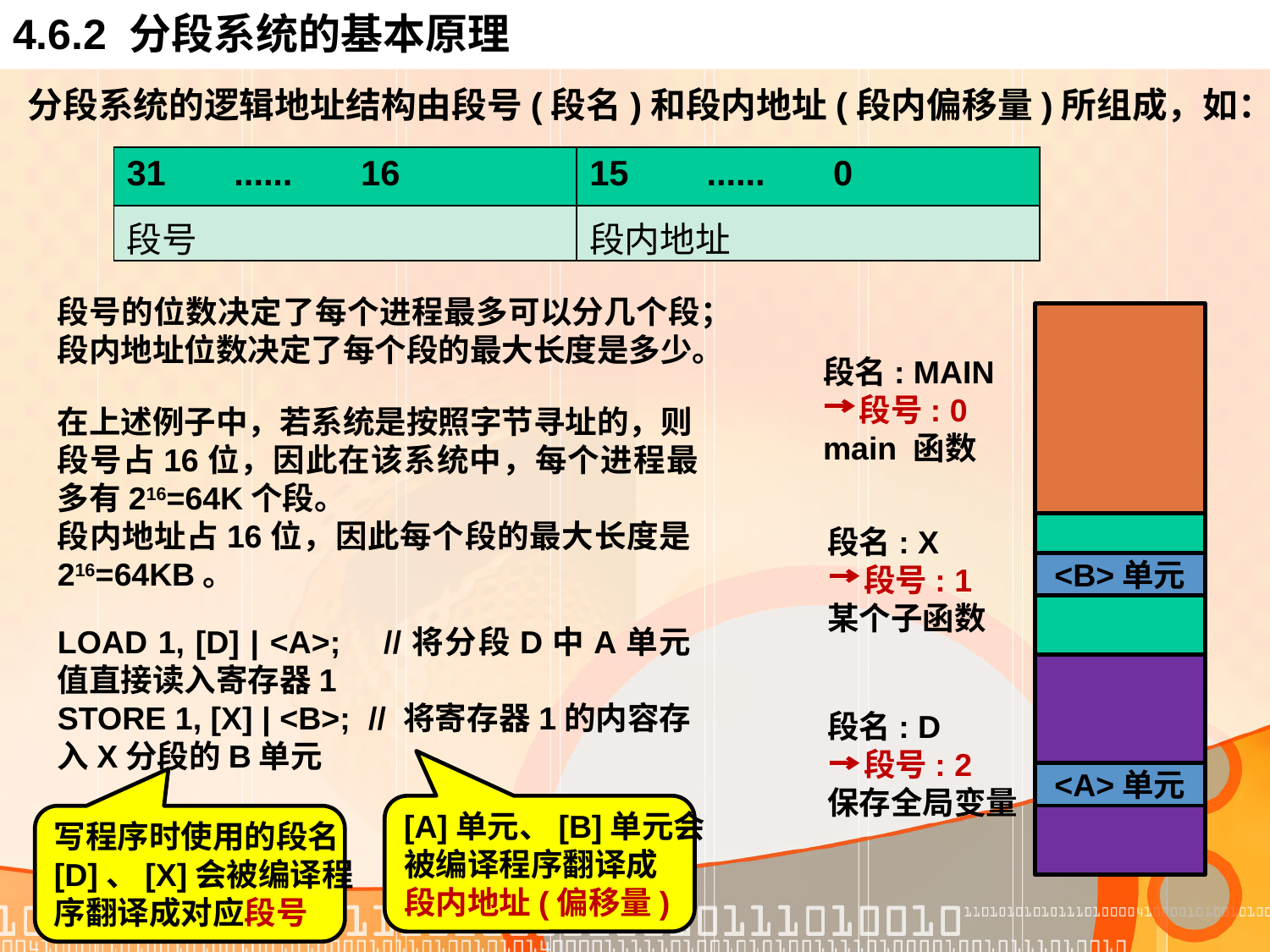

# 4.6.2 分段系统的基本原理
分段系统的逻辑地址结构由段号(段名)和段内地址(段内偏移量)所组成，如：
| 31 ...... 16 | 15 ...... 0 |
| --- | --- |
| 段号 | 段内地址 |
段号的位数决定了每个进程最多可以分几个段；段内地址位数决定了每个段的最大长度是多少。

段名: MAIN
    段号: 0
main 函数
在上述例子中，若系统是按照字节寻址的，则
段号占16位，因此在该系统中，每个进程最多有216=64K个段。
段内地址占16位，因此每个段的最大长度是216=64KB。

段名: X
    段号: 1
某个子函数
<B>单元
LOAD 1, [D] | <A>;    //将分段D中A单元值直接读入寄存器1
STORE 1, [X] | <B>;  // 将寄存器1的内容存入X分段的B单元

段名: D
    段号: 2
保存全局变量
<A>单元
[A]单元、[B]单元会
被编译程序翻译成
段内地址(偏移量)
写程序时使用的段名
[D]、[X]会被编译程
序翻译成对应段号